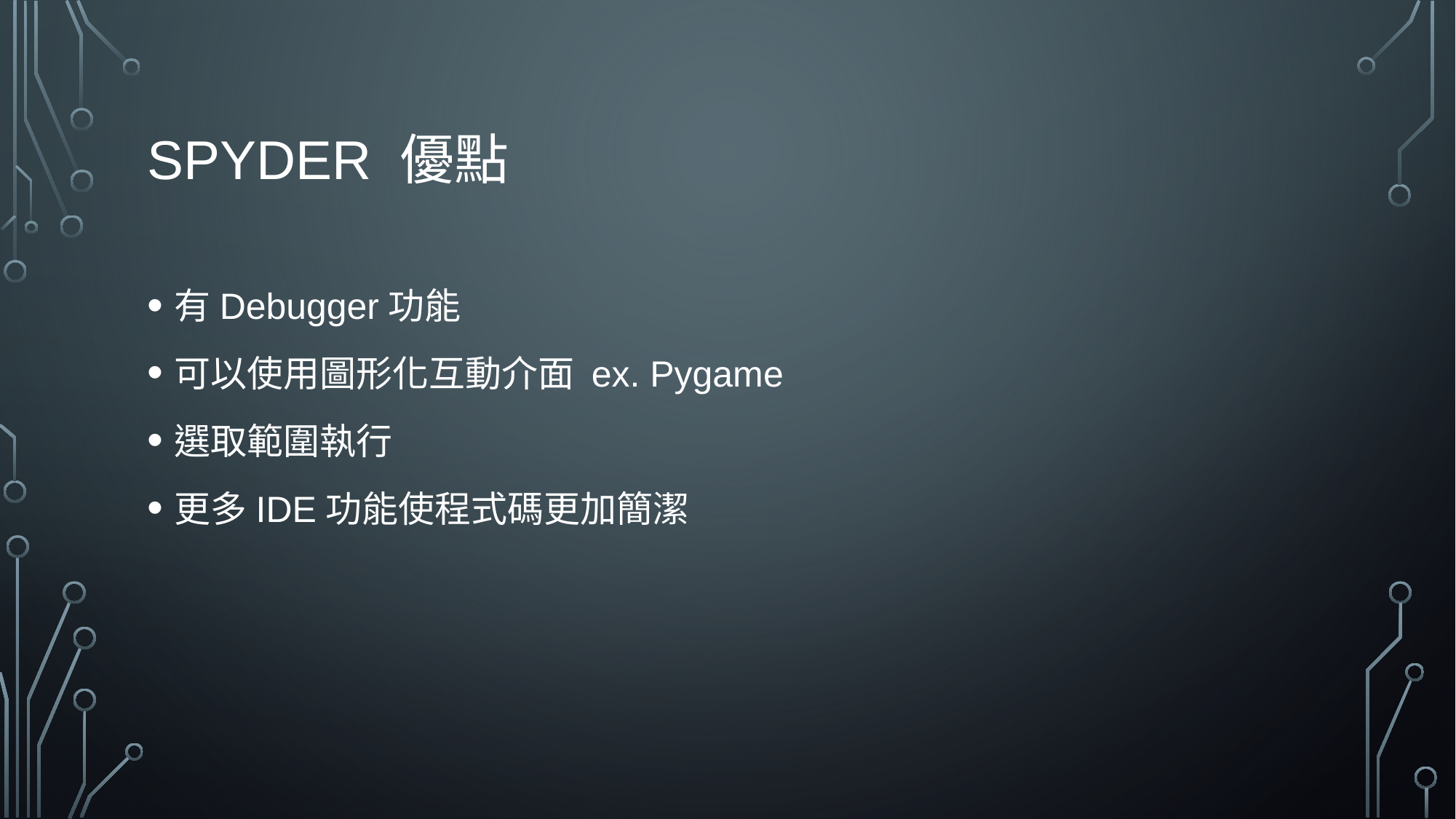

# Spyder 優點
有Debugger功能
可以使用圖形化互動介面 ex. Pygame
選取範圍執行
更多IDE功能使程式碼更加簡潔